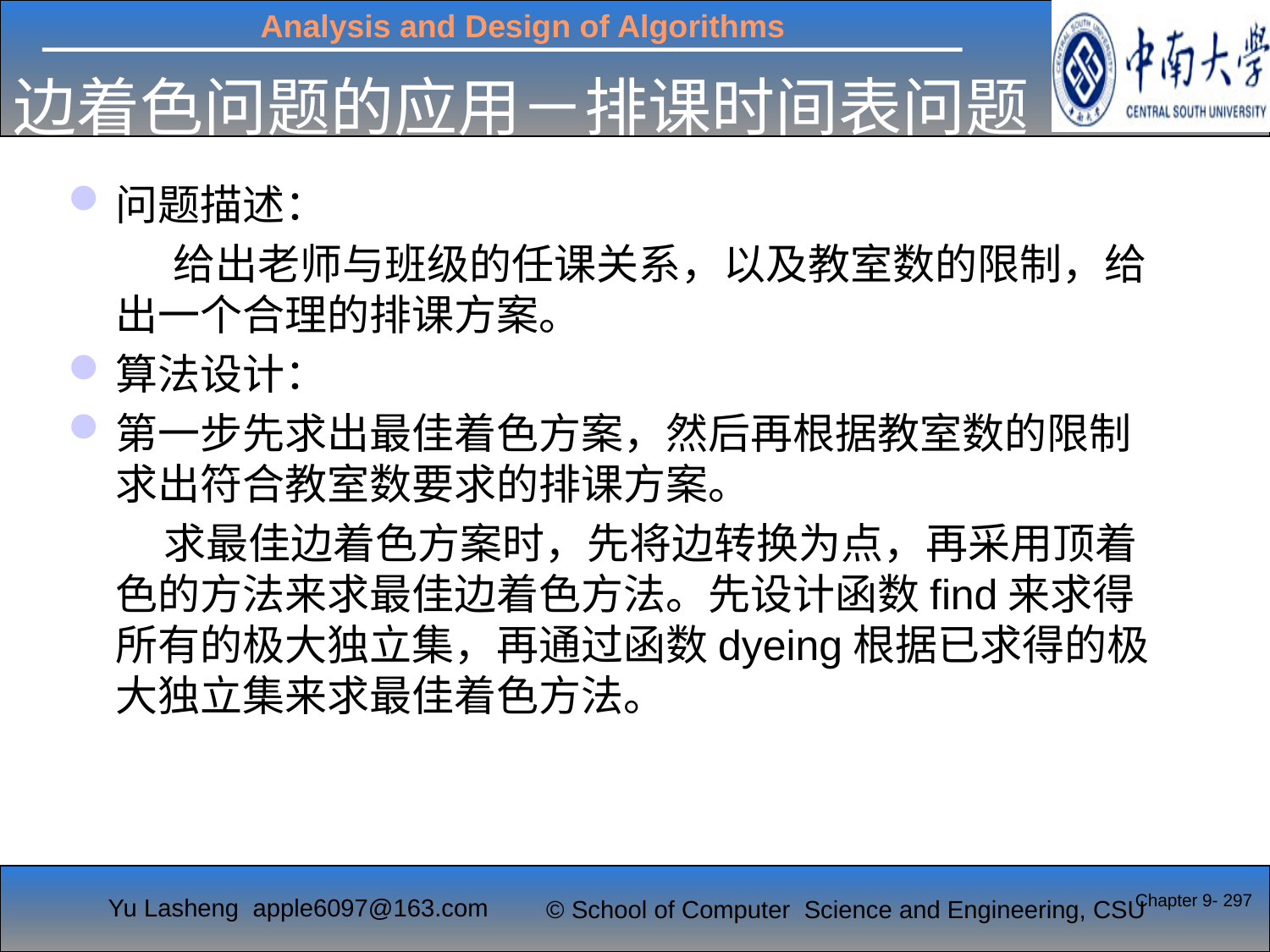

# 边着色问题的应用－排课时间表问题
问题描述：
          给出老师与班级的任课关系，以及教室数的限制，给出一个合理的排课方案。
算法设计：
第一步先求出最佳着色方案，然后再根据教室数的限制求出符合教室数要求的排课方案。
         求最佳边着色方案时，先将边转换为点，再采用顶着色的方法来求最佳边着色方法。先设计函数find来求得所有的极大独立集，再通过函数dyeing根据已求得的极大独立集来求最佳着色方法。

Chapter 9- 297